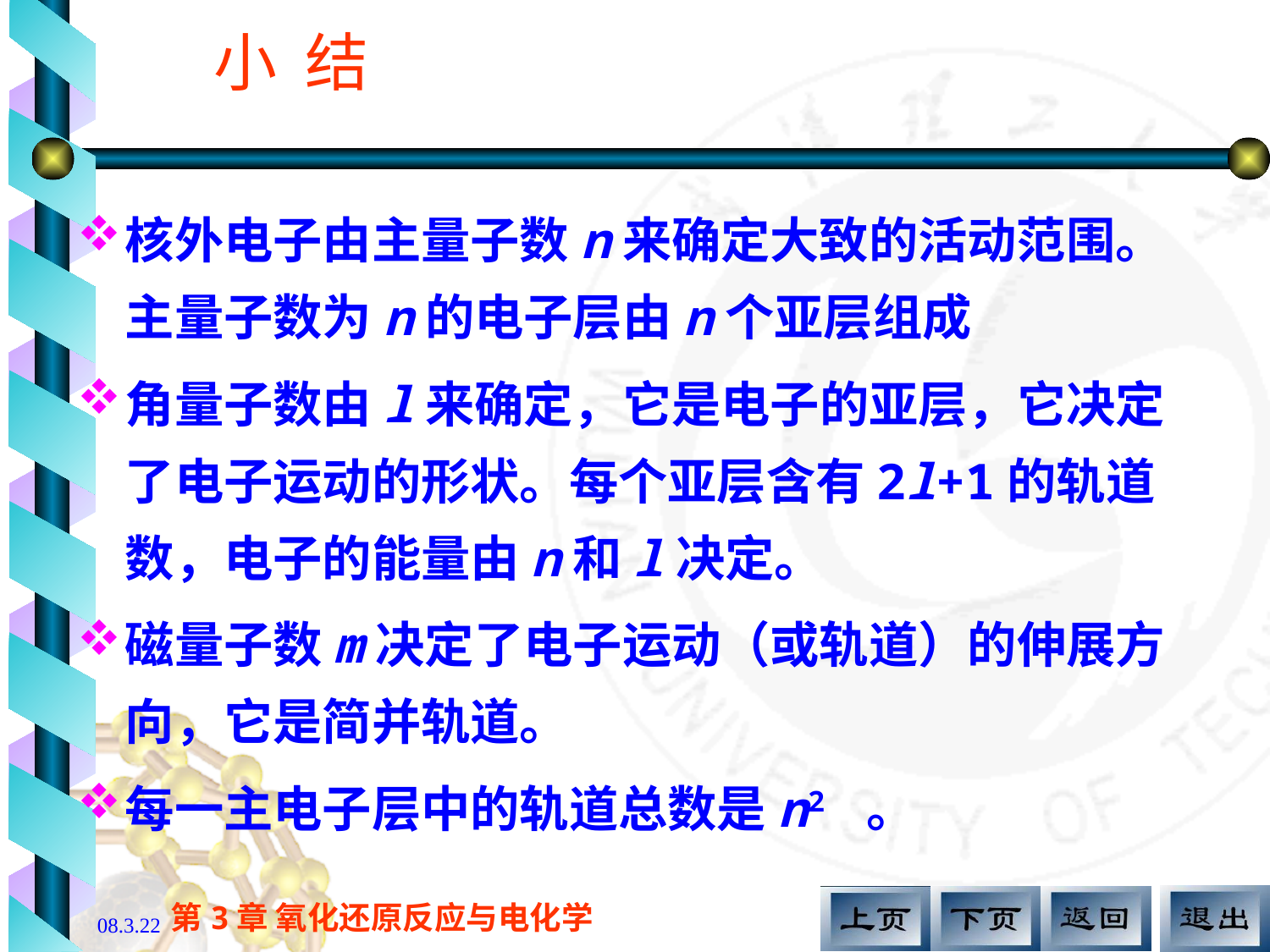

小  结

核外电子由主量子数n来确定大致的活动范围。主量子数为n的电子层由n个亚层组成
角量子数由l来确定，它是电子的亚层，它决定了电子运动的形状。每个亚层含有2l+1的轨道数，电子的能量由n和l决定。
磁量子数m决定了电子运动（或轨道）的伸展方向，它是简并轨道。
每一主电子层中的轨道总数是n2 。